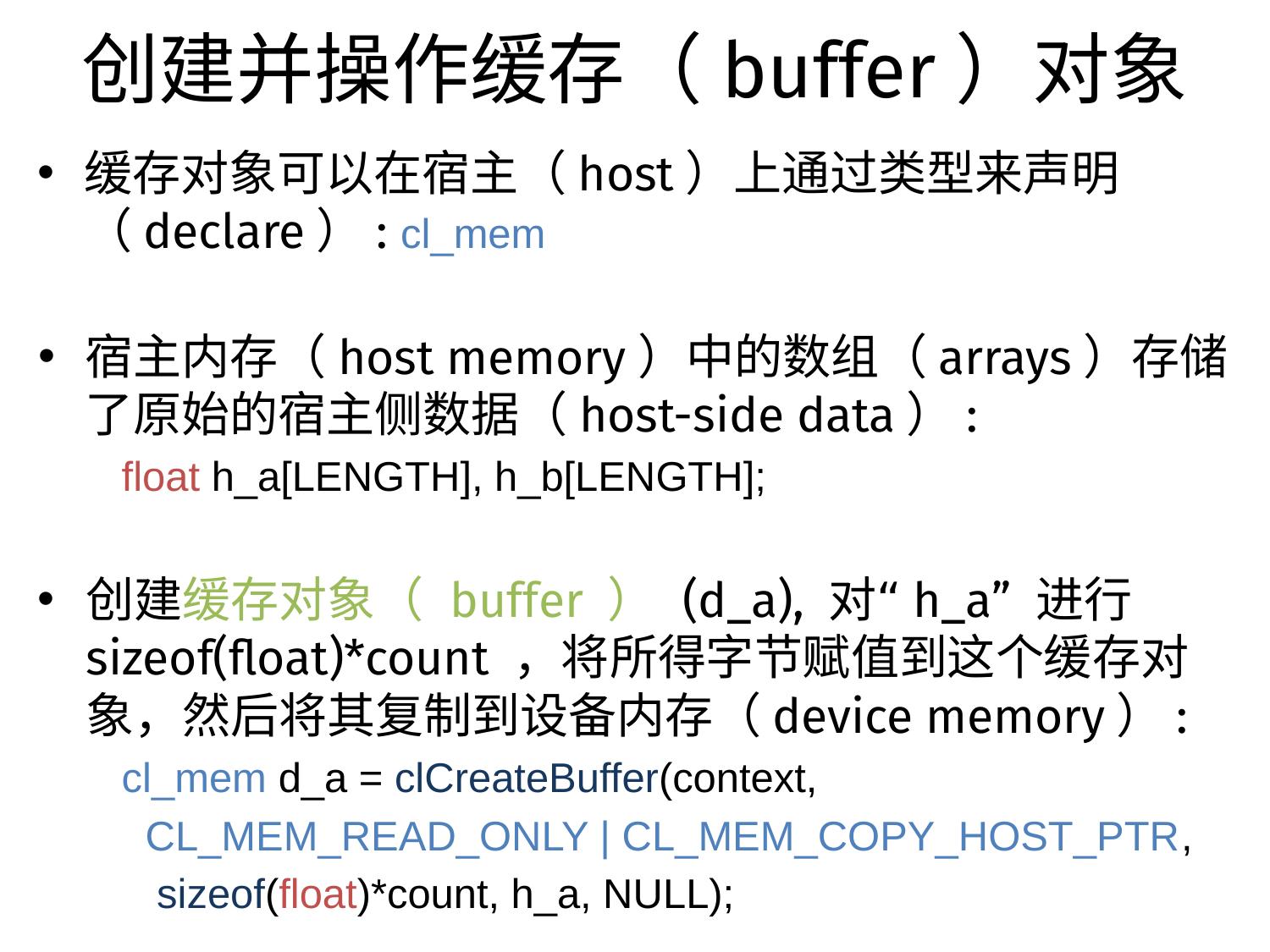

创建并操作缓存（buffer）对象
缓存对象可以在宿主（host）上通过类型来声明（declare）: cl_mem

宿主内存（host memory）中的数组（arrays）存储了原始的宿主侧数据（host-side data）:
float h_a[LENGTH], h_b[LENGTH];

创建缓存对象（ buffer ） (d_a), 对“h_a” 进行 sizeof(float)*count ，将所得字节赋值到这个缓存对象，然后将其复制到设备内存（device memory）:
cl_mem d_a = clCreateBuffer(context,
    CL_MEM_READ_ONLY | CL_MEM_COPY_HOST_PTR,
     sizeof(float)*count, h_a, NULL);